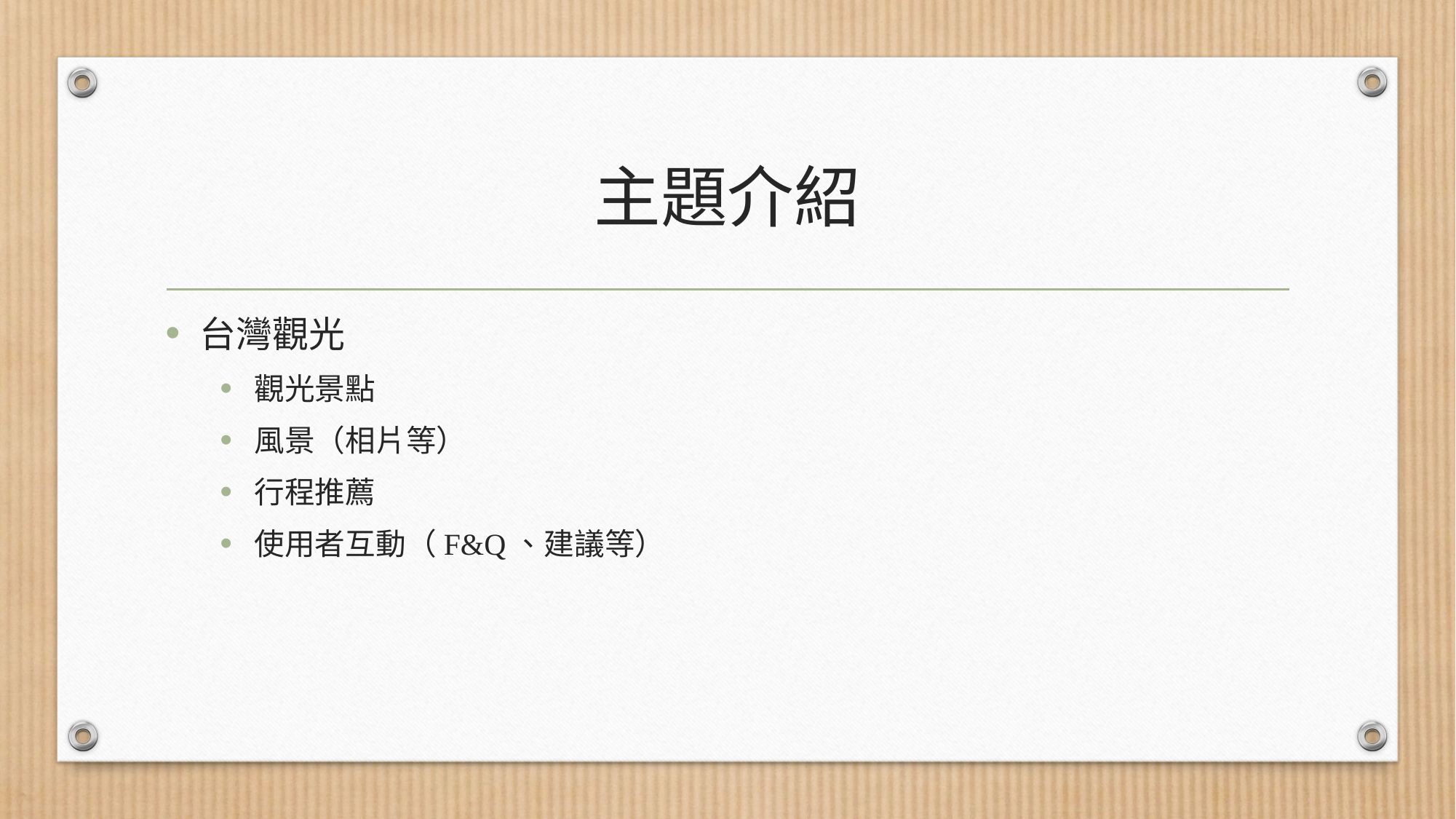

# 主題介紹
台灣觀光
觀光景點
風景（相片等）
行程推薦
使用者互動（F&Q、建議等）